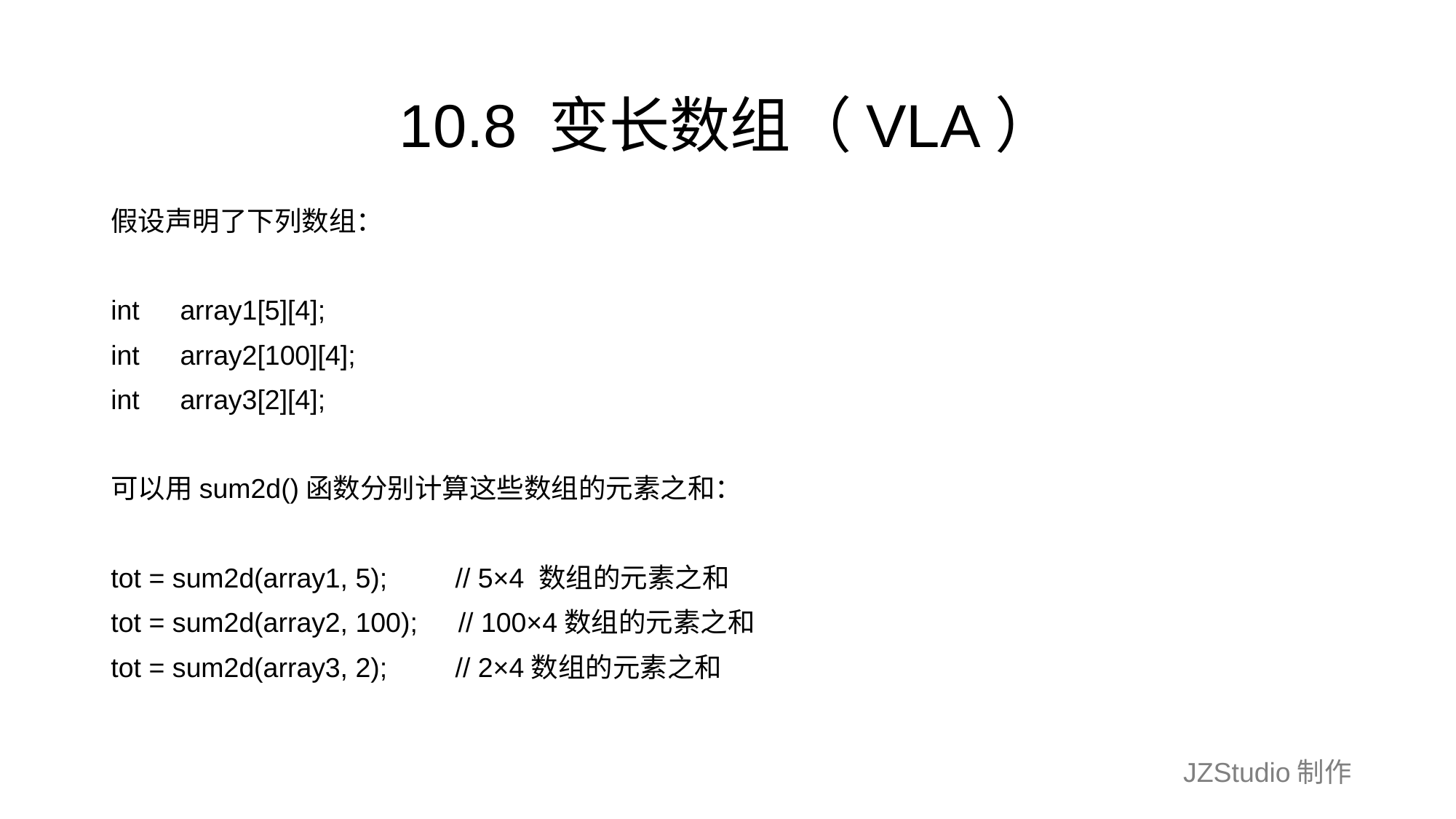

# 10.8 变长数组（VLA）
假设声明了下列数组：

int　array1[5][4];
int　array2[100][4];
int　array3[2][4];

可以用sum2d()函数分别计算这些数组的元素之和：

tot = sum2d(array1, 5);　　// 5×4 数组的元素之和
tot = sum2d(array2, 100);　// 100×4数组的元素之和
tot = sum2d(array3, 2);　　// 2×4数组的元素之和